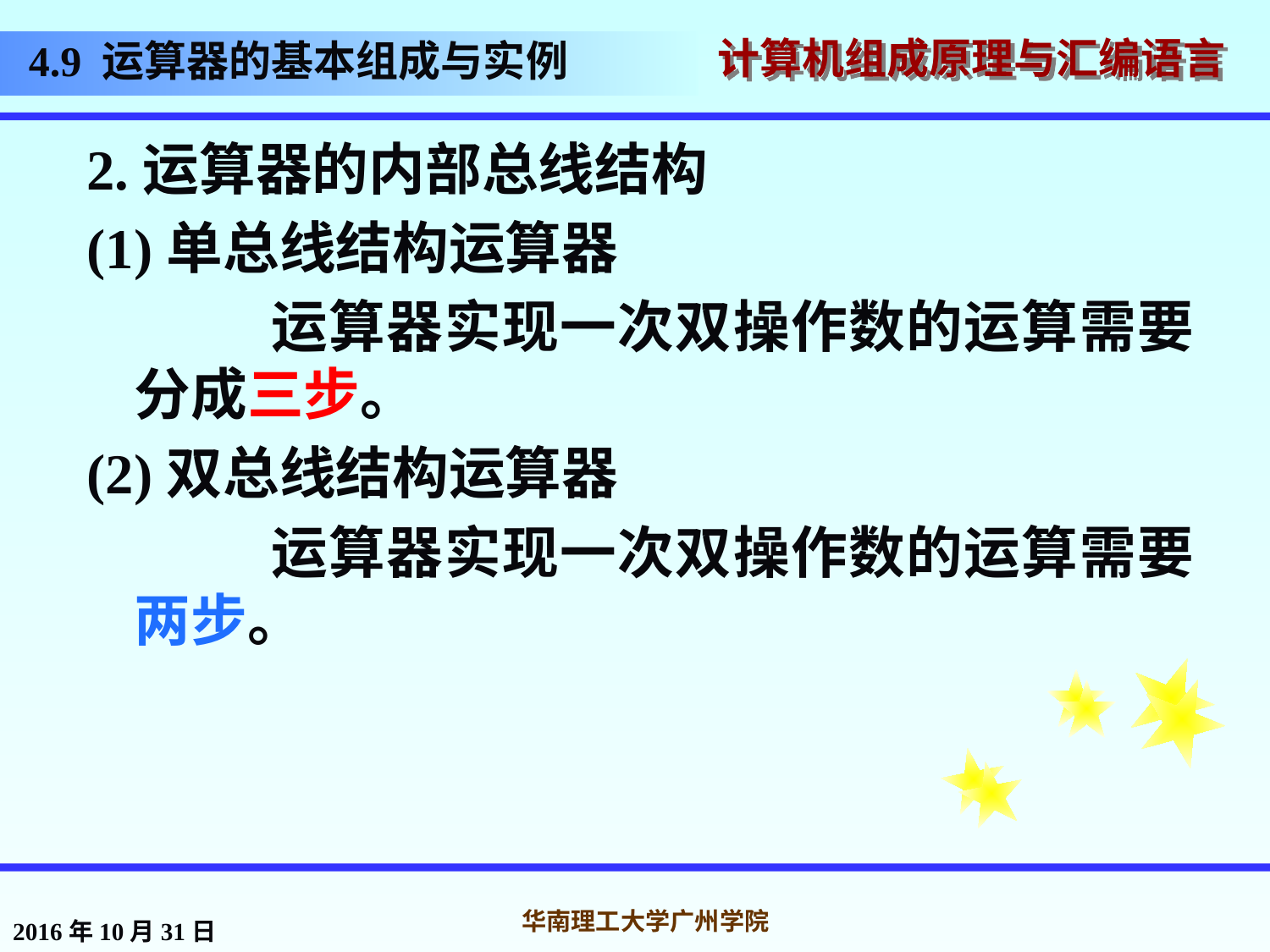

# 4.9 运算器的基本组成与实例
2.运算器的内部总线结构
(1)单总线结构运算器
            运算器实现一次双操作数的运算需要分成三步。
(2)双总线结构运算器
            运算器实现一次双操作数的运算需要两步。
2016年10月31日
华南理工大学广州学院